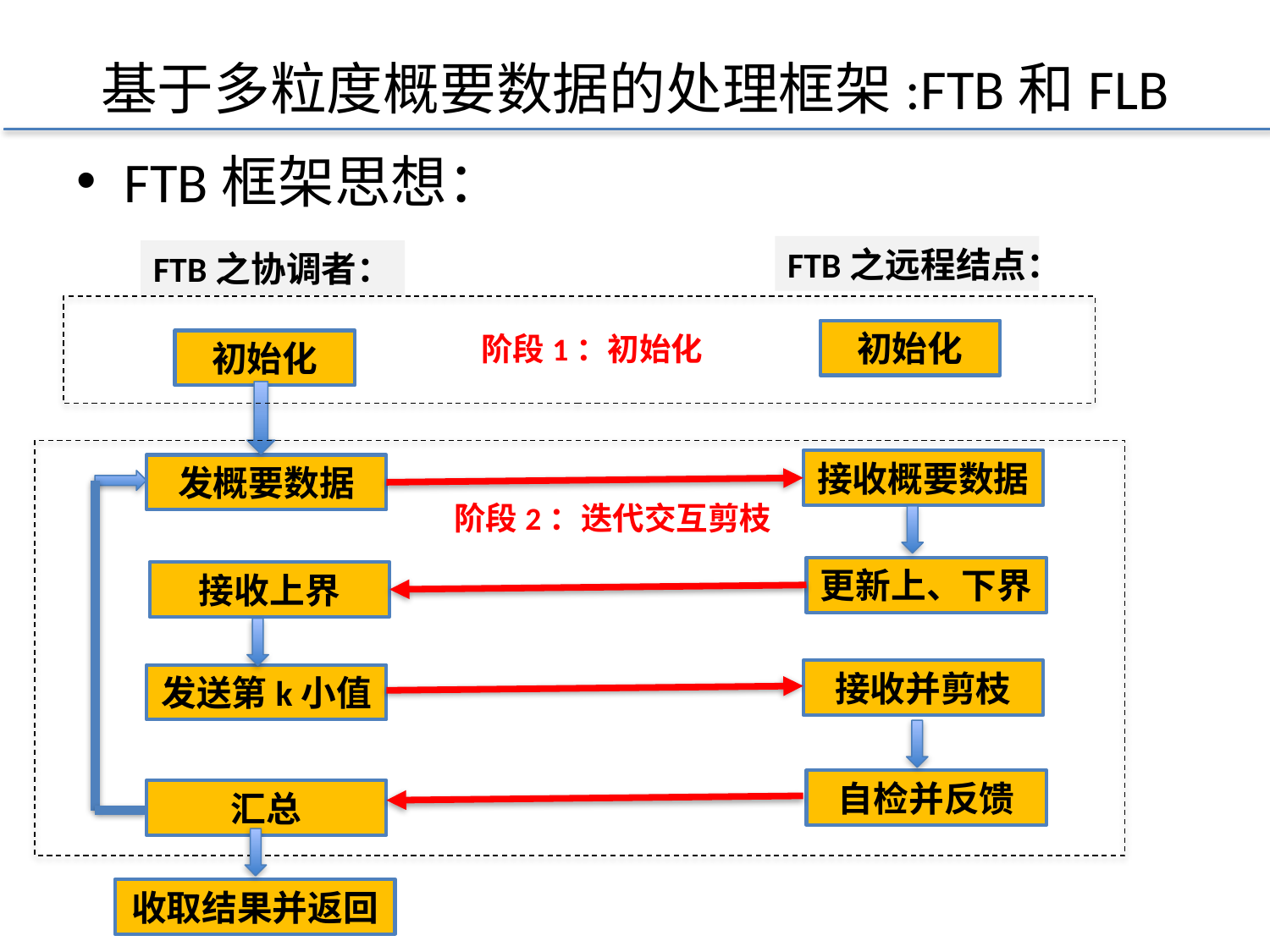

# 基于多粒度概要数据的处理框架:FTB和FLB
FTB框架思想：
FTB之远程结点：
FTB之协调者：

初始化
阶段1：初始化
初始化

接收概要数据
发概要数据

阶段2：迭代交互剪枝

更新上、下界
接收上界

接收并剪枝
发送第k小值

自检并反馈
汇总

收取结果并返回